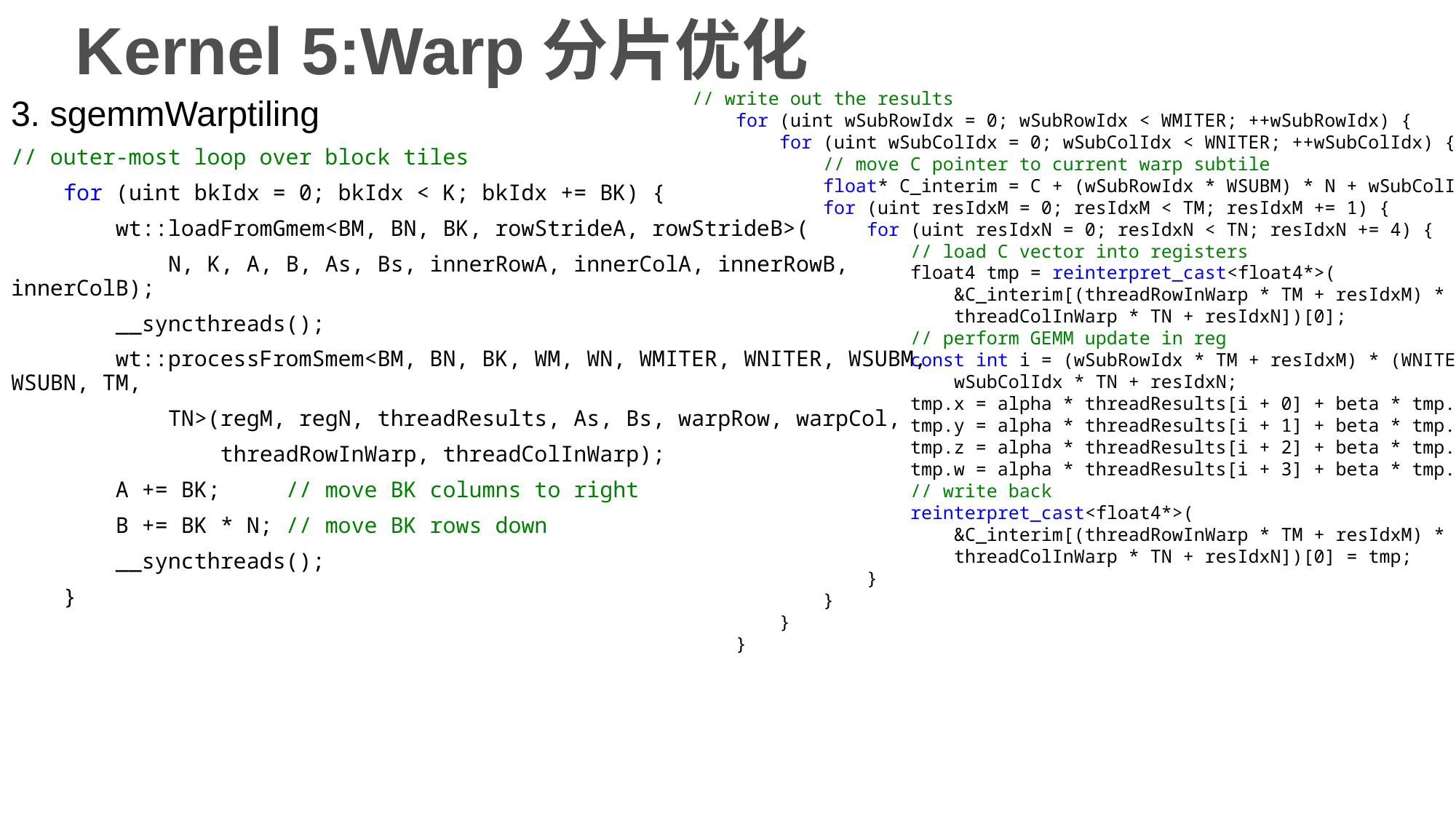

# Kernel 5:Warp分片优化
// write out the results
    for (uint wSubRowIdx = 0; wSubRowIdx < WMITER; ++wSubRowIdx) {
        for (uint wSubColIdx = 0; wSubColIdx < WNITER; ++wSubColIdx) {
            // move C pointer to current warp subtile
            float* C_interim = C + (wSubRowIdx * WSUBM) * N + wSubColIdx * WSUBN;
            for (uint resIdxM = 0; resIdxM < TM; resIdxM += 1) {
                for (uint resIdxN = 0; resIdxN < TN; resIdxN += 4) {
                    // load C vector into registers
                    float4 tmp = reinterpret_cast<float4*>(
                        &C_interim[(threadRowInWarp * TM + resIdxM) * N +
                        threadColInWarp * TN + resIdxN])[0];
                    // perform GEMM update in reg
                    const int i = (wSubRowIdx * TM + resIdxM) * (WNITER * TN) +
                        wSubColIdx * TN + resIdxN;
                    tmp.x = alpha * threadResults[i + 0] + beta * tmp.x;
                    tmp.y = alpha * threadResults[i + 1] + beta * tmp.y;
                    tmp.z = alpha * threadResults[i + 2] + beta * tmp.z;
                    tmp.w = alpha * threadResults[i + 3] + beta * tmp.w;
                    // write back
                    reinterpret_cast<float4*>(
                        &C_interim[(threadRowInWarp * TM + resIdxM) * N +
                        threadColInWarp * TN + resIdxN])[0] = tmp;
                }
            }
        }
    }
3. sgemmWarptiling
// outer-most loop over block tiles
    for (uint bkIdx = 0; bkIdx < K; bkIdx += BK) {
        wt::loadFromGmem<BM, BN, BK, rowStrideA, rowStrideB>(
            N, K, A, B, As, Bs, innerRowA, innerColA, innerRowB, innerColB);
        __syncthreads();
        wt::processFromSmem<BM, BN, BK, WM, WN, WMITER, WNITER, WSUBM, WSUBN, TM,
            TN>(regM, regN, threadResults, As, Bs, warpRow, warpCol,
                threadRowInWarp, threadColInWarp);
        A += BK;     // move BK columns to right
        B += BK * N; // move BK rows down
        __syncthreads();
    }